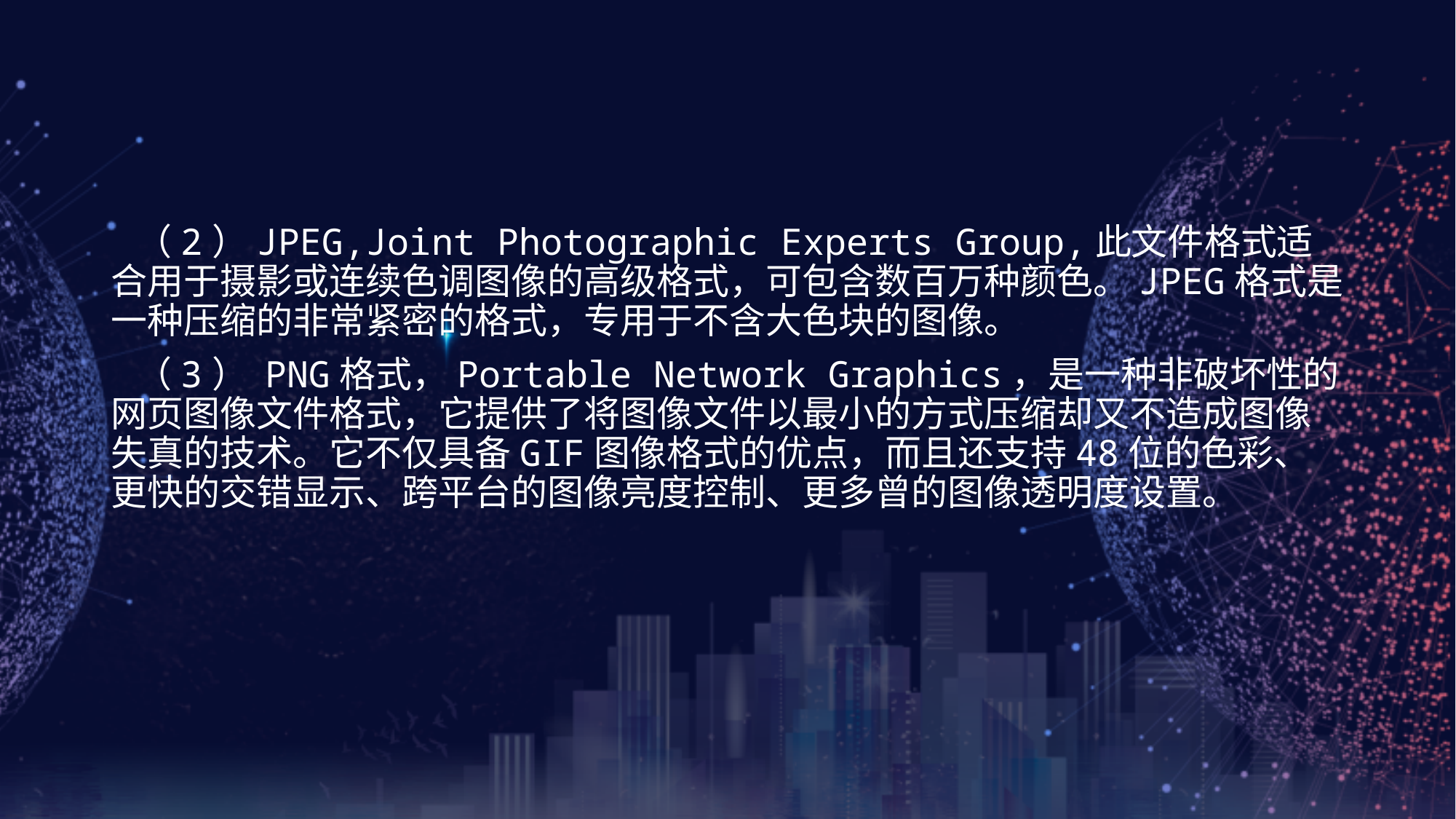

（2）JPEG,Joint Photographic Experts Group,此文件格式适合用于摄影或连续色调图像的高级格式，可包含数百万种颜色。JPEG格式是一种压缩的非常紧密的格式，专用于不含大色块的图像。
  （3） PNG格式，Portable Network Graphics，是一种非破坏性的网页图像文件格式，它提供了将图像文件以最小的方式压缩却又不造成图像失真的技术。它不仅具备GIF图像格式的优点，而且还支持48位的色彩、更快的交错显示、跨平台的图像亮度控制、更多曾的图像透明度设置。